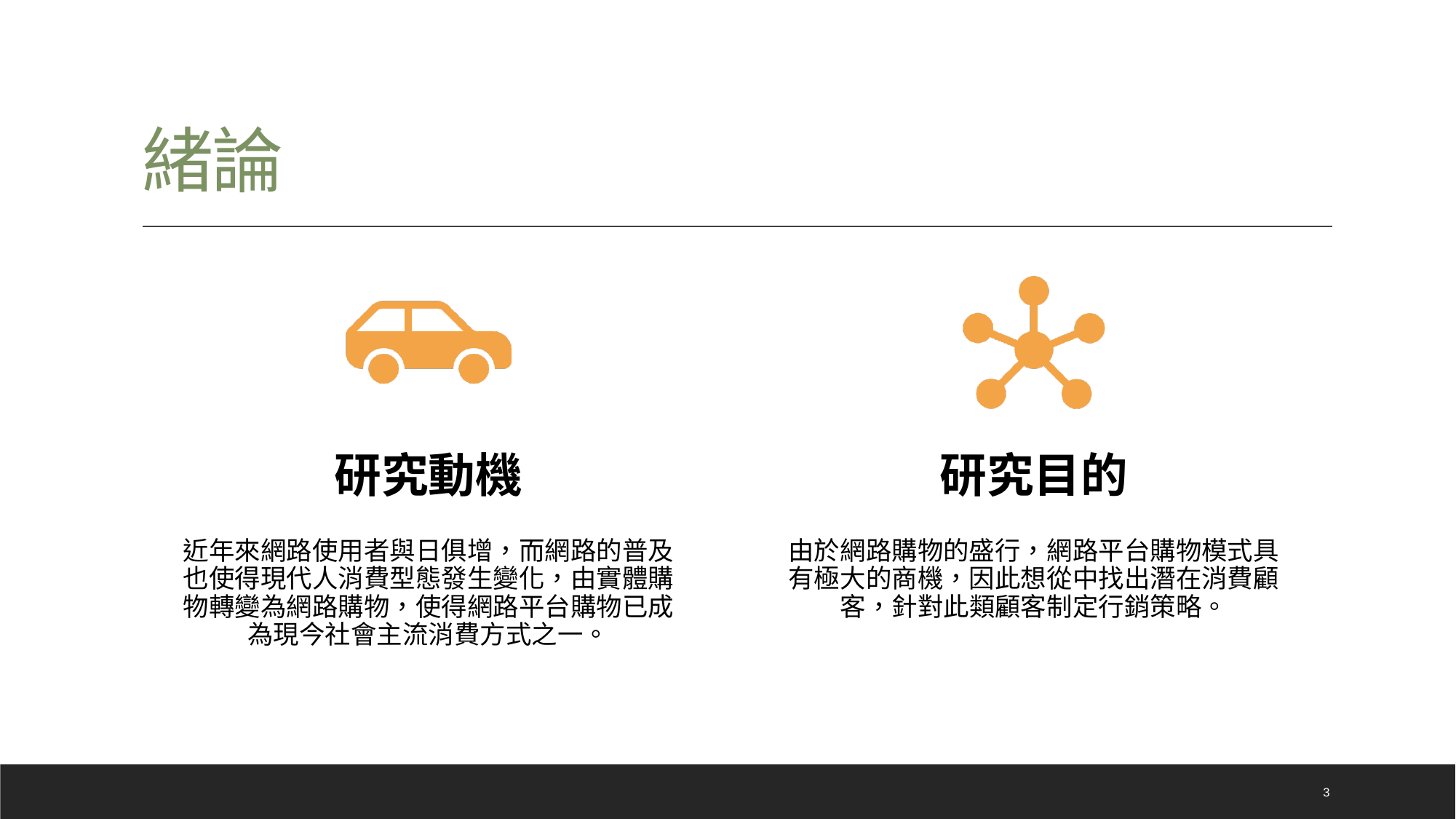

# 緒論
研究動機
近年來網路使用者與日俱增，而網路的普及也使得現代人消費型態發生變化，由實體購物轉變為網路購物，使得網路平台購物已成為現今社會主流消費方式之一。
研究目的
由於網路購物的盛行，網路平台購物模式具有極大的商機，因此想從中找出潛在消費顧客，針對此類顧客制定行銷策略。
3